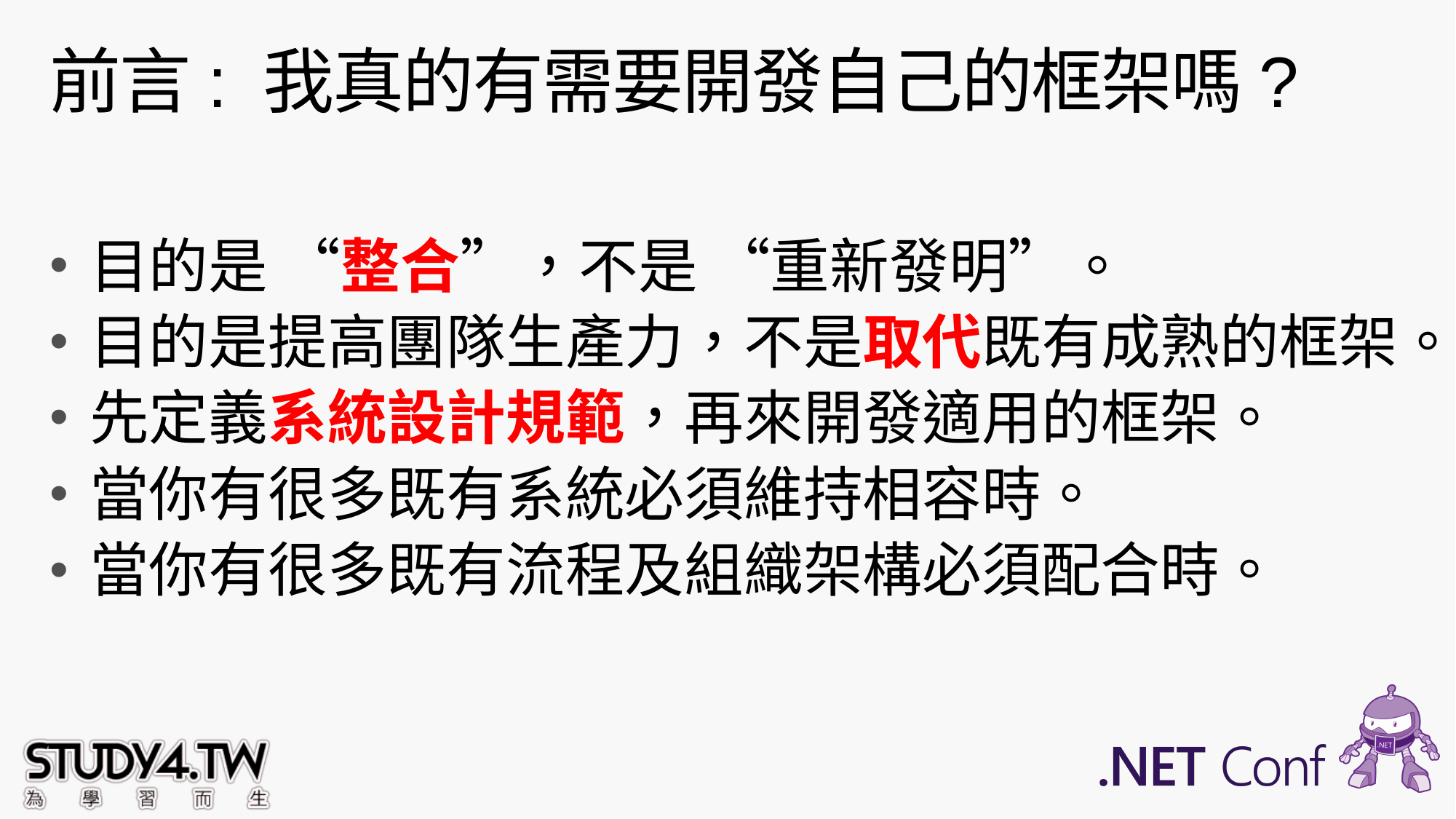

# 前言: 我真的有需要開發自己的框架嗎?

目的是 “整合”，不是 “重新發明”。
目的是提高團隊生產力，不是取代既有成熟的框架。
先定義系統設計規範，再來開發適用的框架。
當你有很多既有系統必須維持相容時。
當你有很多既有流程及組織架構必須配合時。